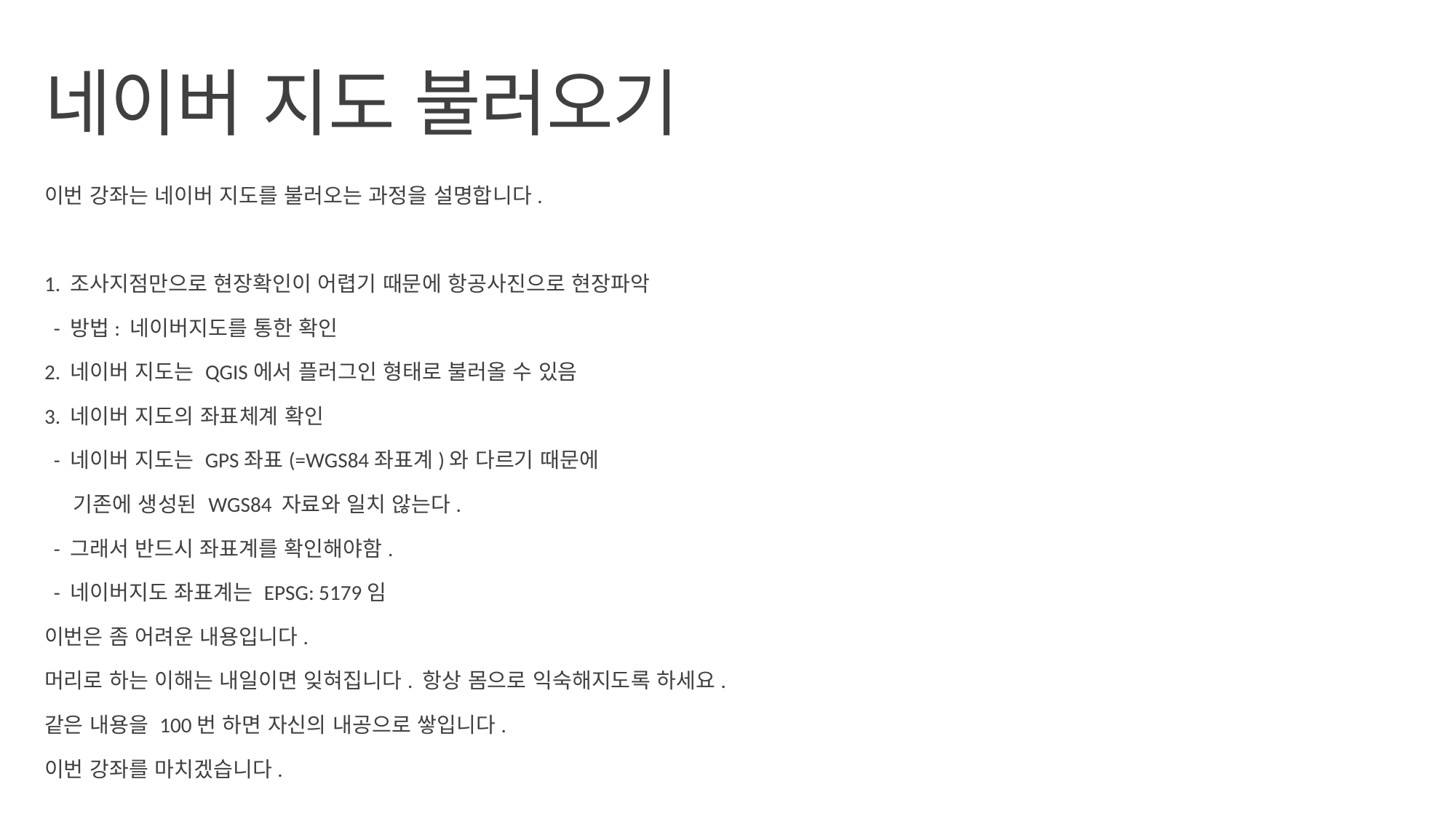

# 네이버 지도 불러오기
이번 강좌는 네이버 지도를 불러오는 과정을 설명합니다.

1. 조사지점만으로 현장확인이 어렵기 때문에 항공사진으로 현장파악
  - 방법: 네이버지도를 통한 확인
2. 네이버 지도는 QGIS에서 플러그인 형태로 불러올 수 있음
3. 네이버 지도의 좌표체계 확인
  - 네이버 지도는 GPS좌표(=WGS84좌표계)와 다르기 때문에
    기존에 생성된 WGS84 자료와 일치 않는다.
  - 그래서 반드시 좌표계를 확인해야함.
  - 네이버지도 좌표계는 EPSG: 5179임
이번은 좀 어려운 내용입니다.
머리로 하는 이해는 내일이면 잊혀집니다. 항상 몸으로 익숙해지도록 하세요.
같은 내용을 100번 하면 자신의 내공으로 쌓입니다.
이번 강좌를 마치겠습니다.